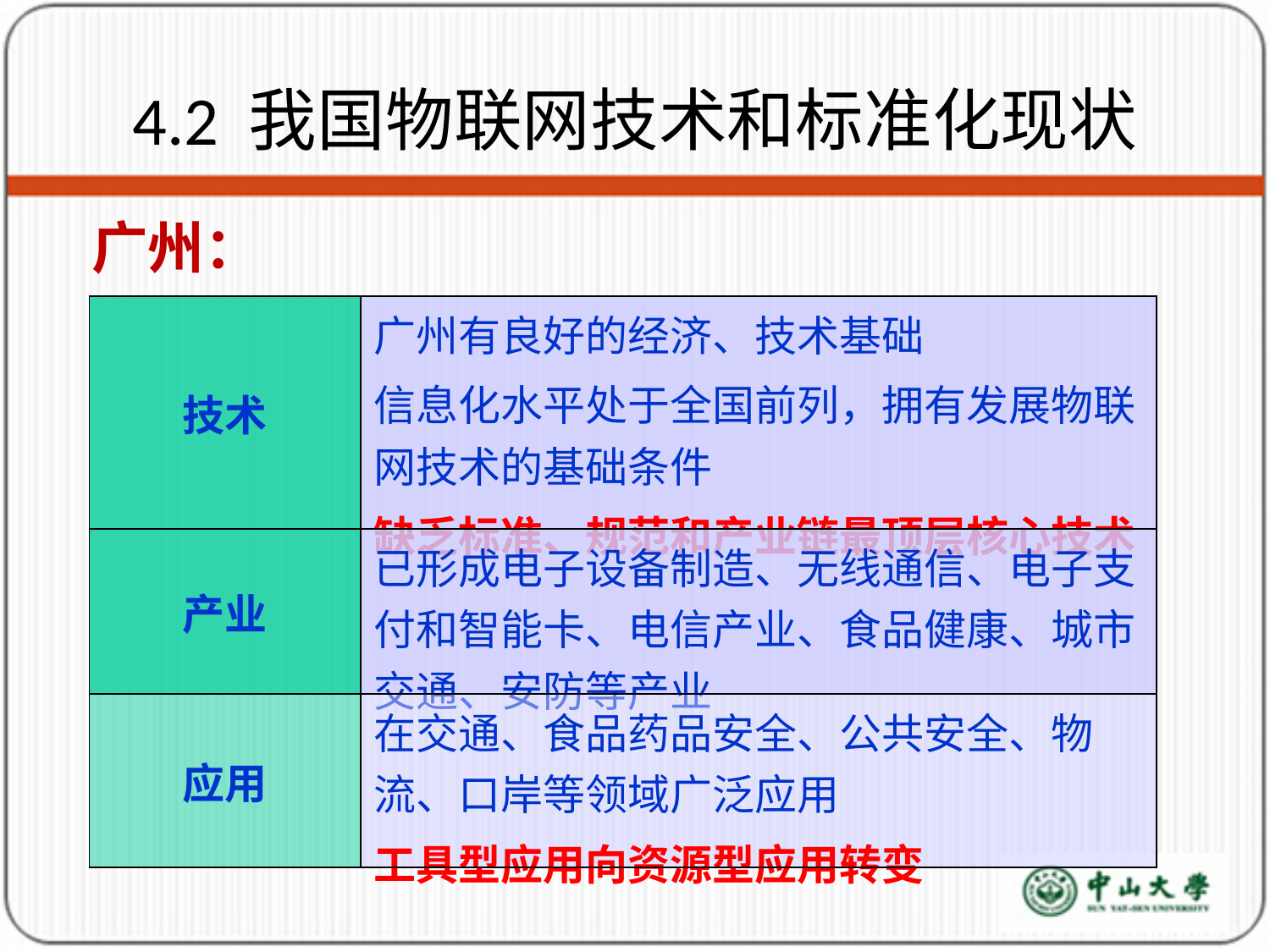

# 4.2 我国物联网技术和标准化现状
广州：
| 技术 | 广州有良好的经济、技术基础 信息化水平处于全国前列，拥有发展物联网技术的基础条件 缺乏标准、规范和产业链最顶层核心技术 |
| --- | --- |
| 产业 | 已形成电子设备制造、无线通信、电子支付和智能卡、电信产业、食品健康、城市交通、安防等产业 |
| 应用 | 在交通、食品药品安全、公共安全、物流、口岸等领域广泛应用 工具型应用向资源型应用转变 |